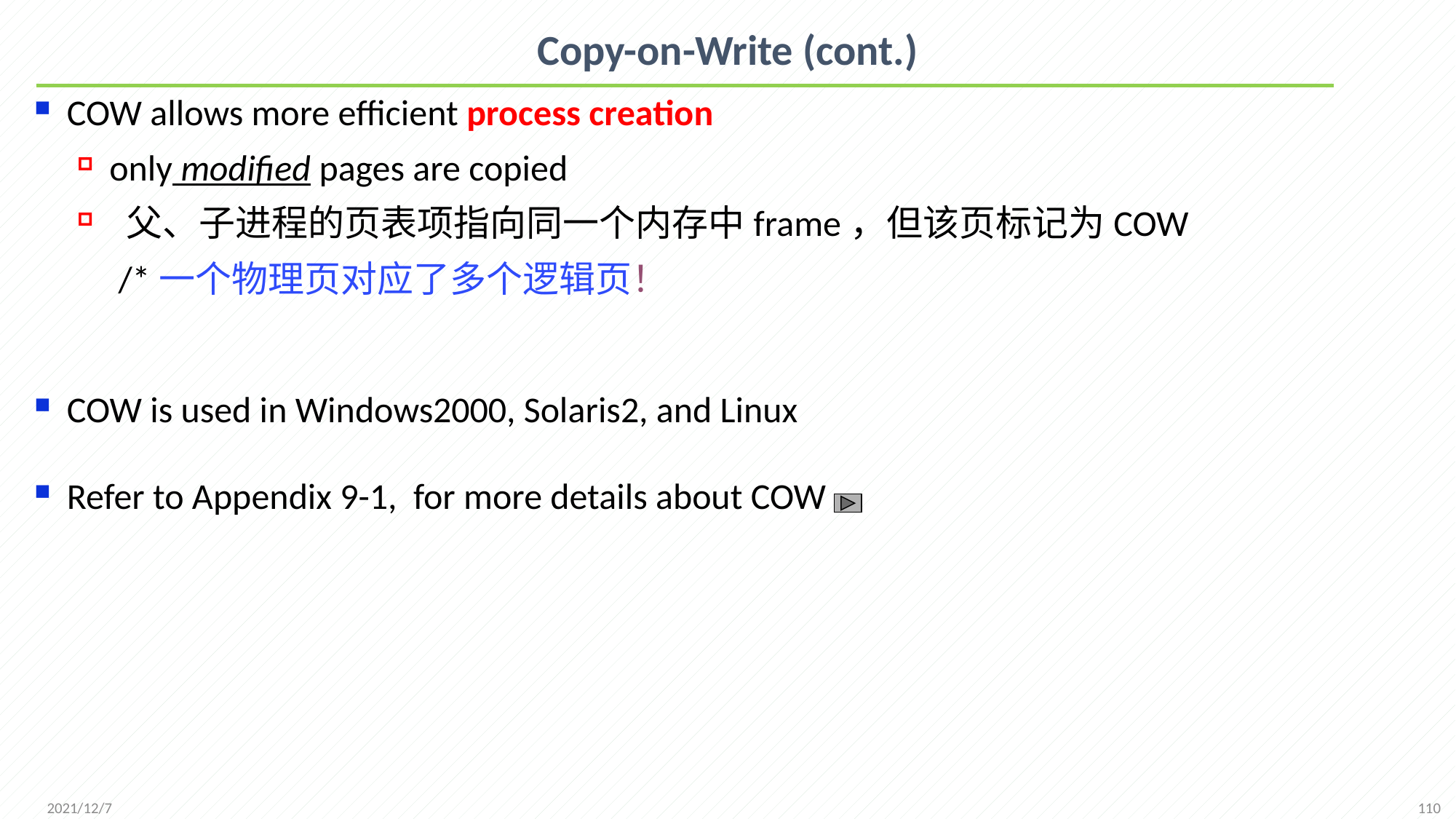

# Copy-on-Write (cont.)
COW allows more efficient process creation
only modified pages are copied
 父、子进程的页表项指向同一个内存中frame，但该页标记为COW
     /*一个物理页对应了多个逻辑页！

COW is used in Windows2000, Solaris2, and Linux

Refer to Appendix 9-1,  for more details about COW

110
2021/12/7